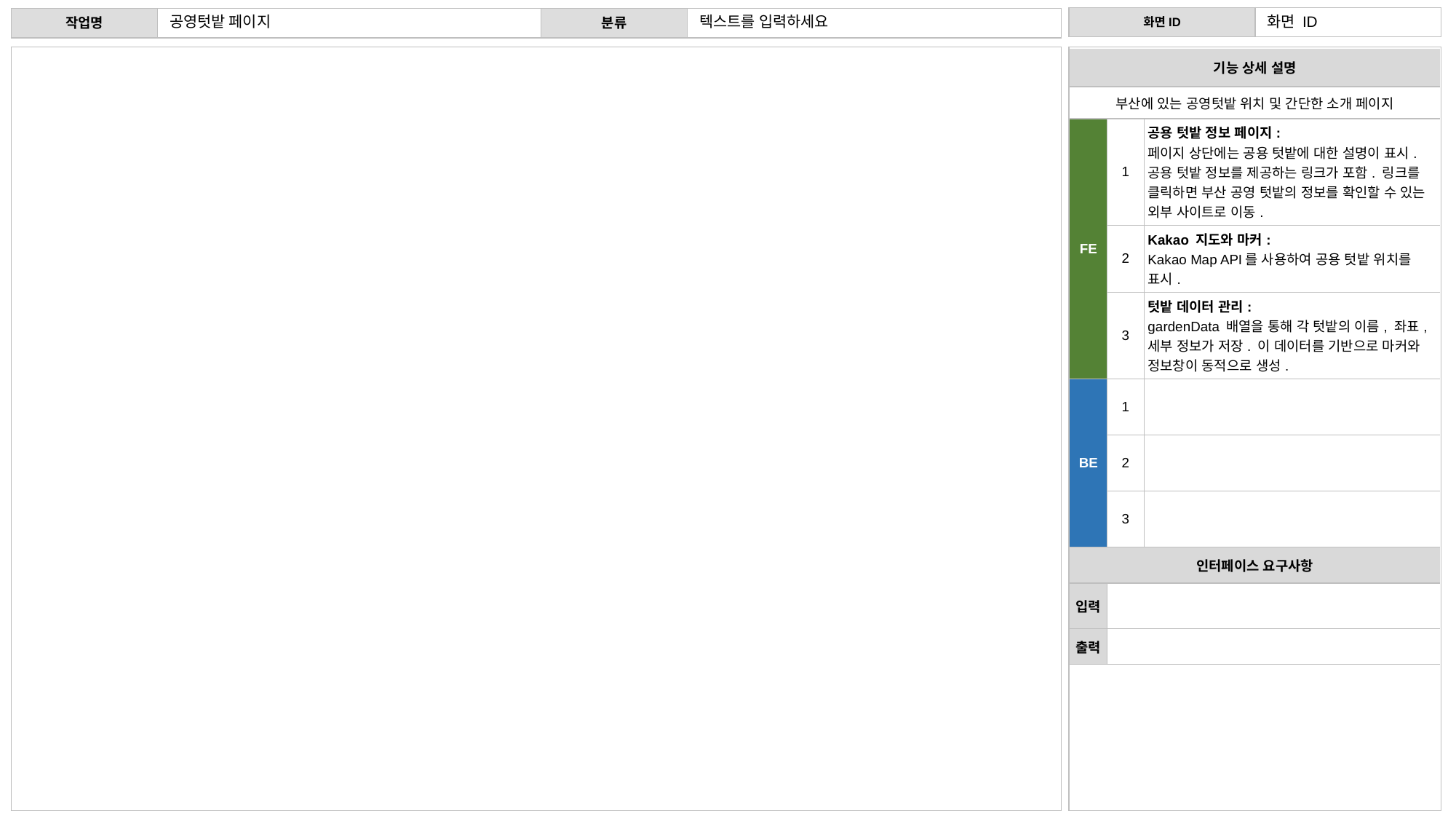

공영텃밭 페이지
텍스트를 입력하세요
화면 ID
| 기능 상세 설명 | 기능 상세 설명 |  |
| --- | --- | --- |
| 부산에 있는 공영텃밭 위치 및 간단한 소개 페이지 | 서비스 이용을 위한 회원 가입 | 서비스 이용을 위한 회원 가입 |
| FE | 1 | 공용 텃밭 정보 페이지: 페이지 상단에는 공용 텃밭에 대한 설명이 표시. 공용 텃밭 정보를 제공하는 링크가 포함. 링크를 클릭하면 부산 공영 텃밭의 정보를 확인할 수 있는 외부 사이트로 이동. |
|  | 2 | Kakao 지도와 마커: Kakao Map API를 사용하여 공용 텃밭 위치를 표시. |
|  | 3 | 텃밭 데이터 관리: gardenData 배열을 통해 각 텃밭의 이름, 좌표, 세부 정보가 저장. 이 데이터를 기반으로 마커와 정보창이 동적으로 생성. |
| BE | 1 |  |
|  | 2 |  |
|  | 3 |  |
| 인터페이스 요구사항 | 인터페이스 요구사항 |  |
| 입력 |  | 이메일(아이디), 이름, 비밀번호, 비밀번호 확인 입력 후 회원 가입 버튼 클릭 |
| 출력 |  | 로그인 페이지 |